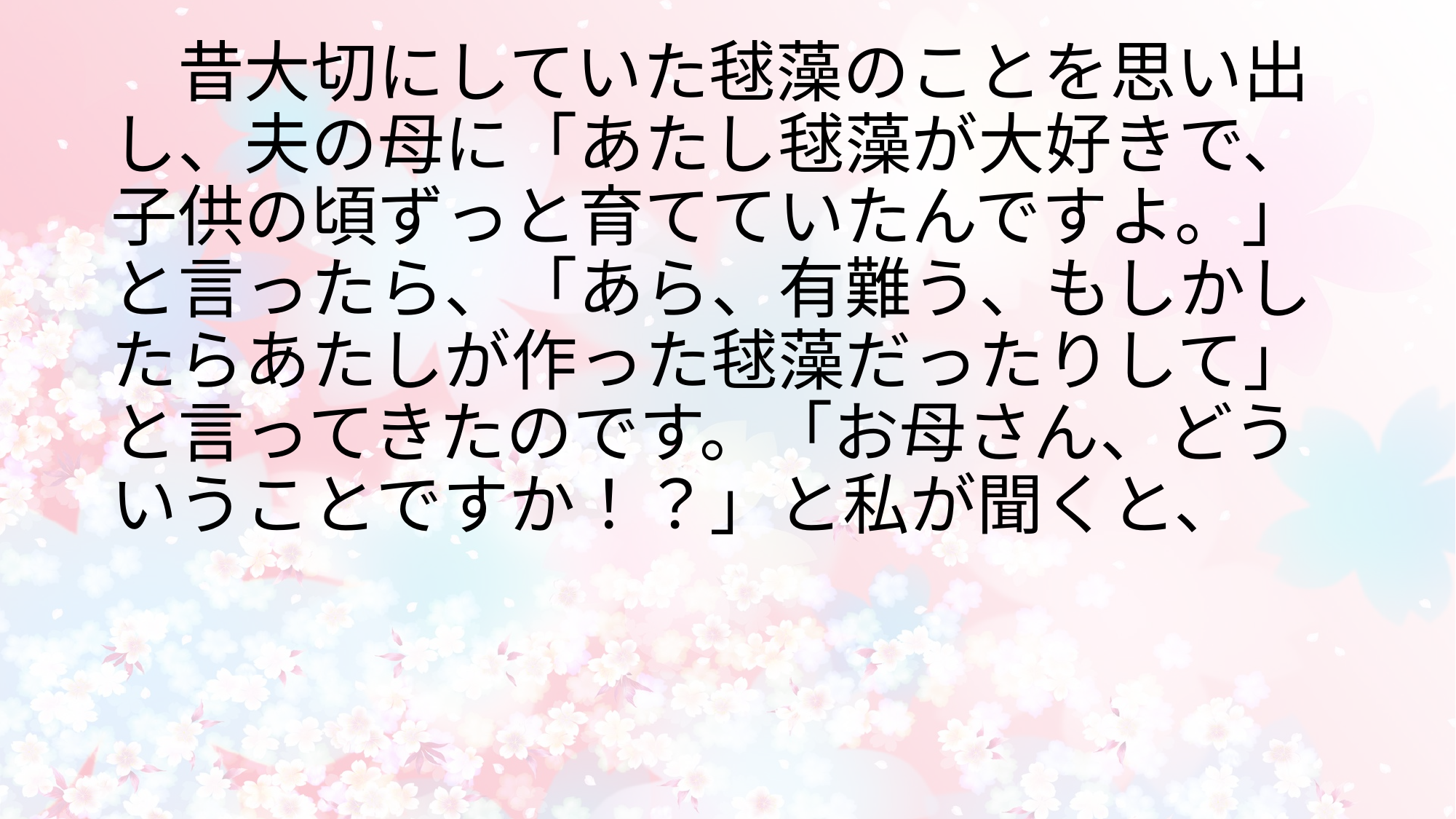

昔大切にしていた毬藻のことを思い出し、夫の母に「あたし毬藻が大好きで、子供の頃ずっと育てていたんですよ。」と言ったら、「あら、有難う、もしかしたらあたしが作った毬藻だったりして」と言ってきたのです。「お母さん、どういうことですか！？」と私が聞くと、